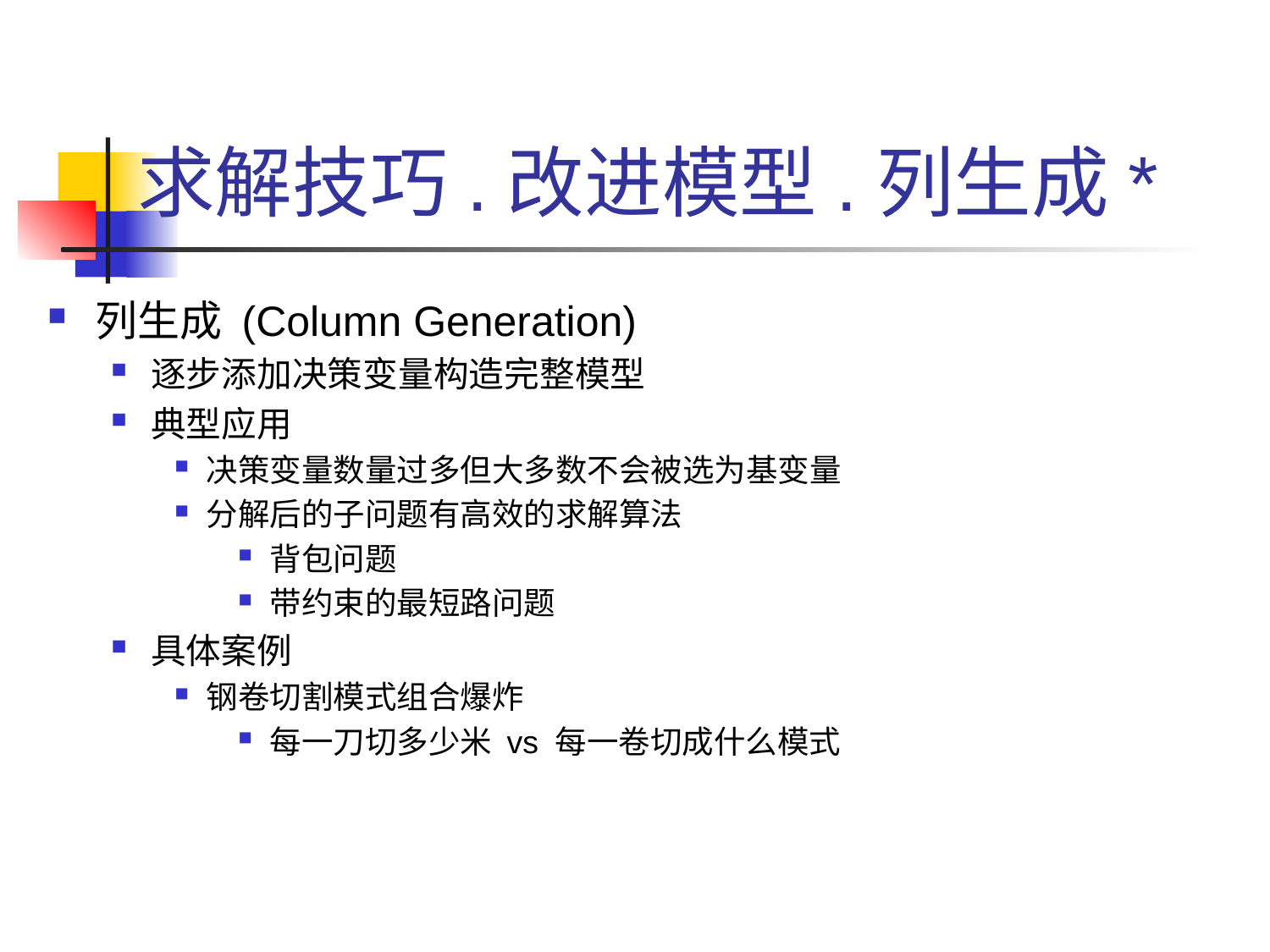

# 求解技巧.改进模型.列生成*
列生成 (Column Generation)
逐步添加决策变量构造完整模型
典型应用
决策变量数量过多但大多数不会被选为基变量
分解后的子问题有高效的求解算法
背包问题
带约束的最短路问题
具体案例
钢卷切割模式组合爆炸
每一刀切多少米 vs 每一卷切成什么模式